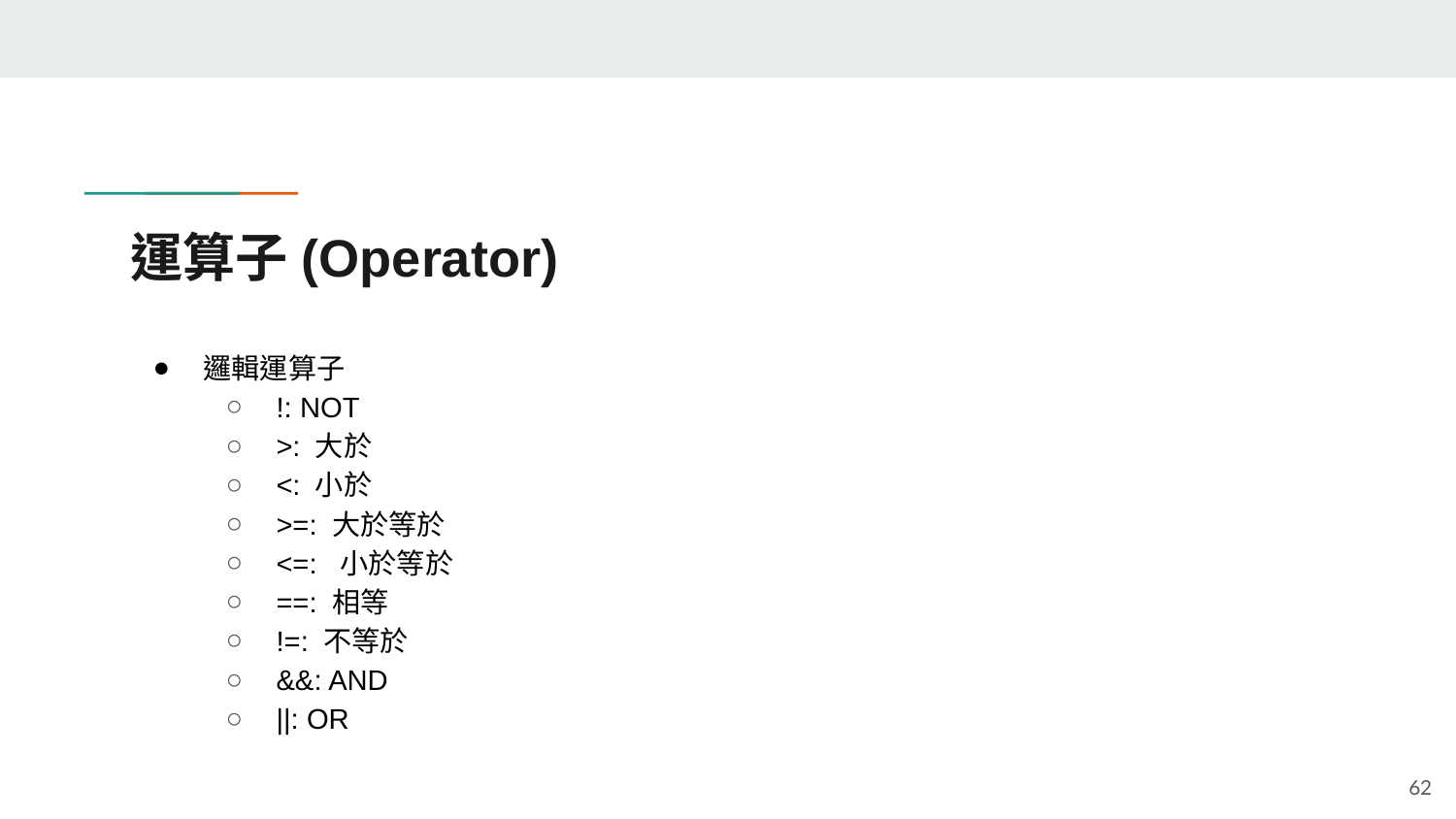

# 運算子(Operator)

邏輯運算子
!: NOT
>: 大於
<: 小於
>=: 大於等於
<=:  小於等於
==: 相等
!=: 不等於
&&: AND
||: OR

62